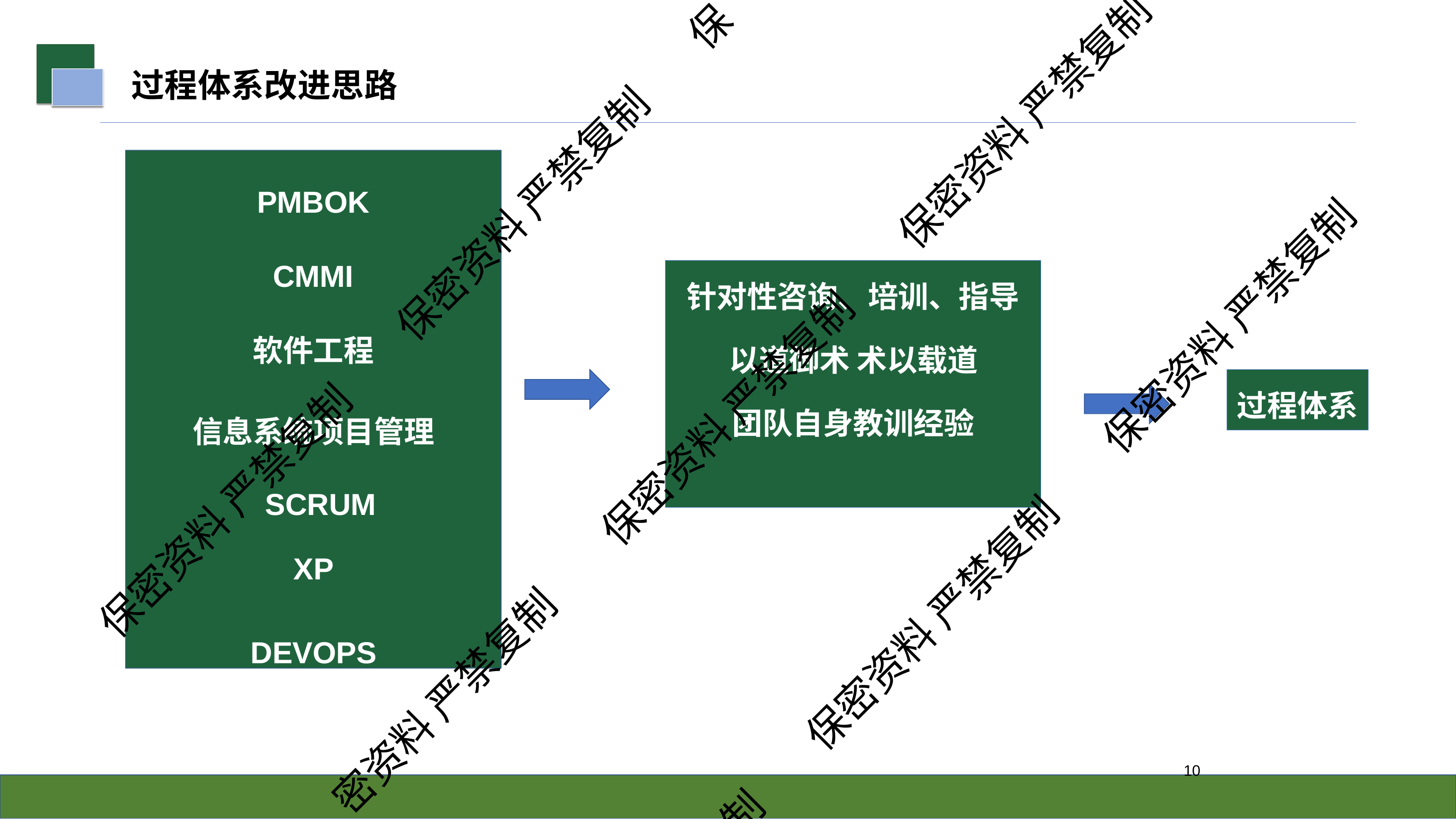

保
# 过程体系改进思路
保密资料 严禁复制

PMBOK

CMMI

软件工程
信息系统项目管理  SCRUM
XP

DEVOPS
保密资料 严禁复制

针对性咨询、培训、指导
以道御术 术以载道 团队自身教训经验
保密资料 严禁复制

过程体系
保密资料 严禁复制
保密资料 严禁复制
保密资料 严禁复制
密资料 严禁复制
10
制